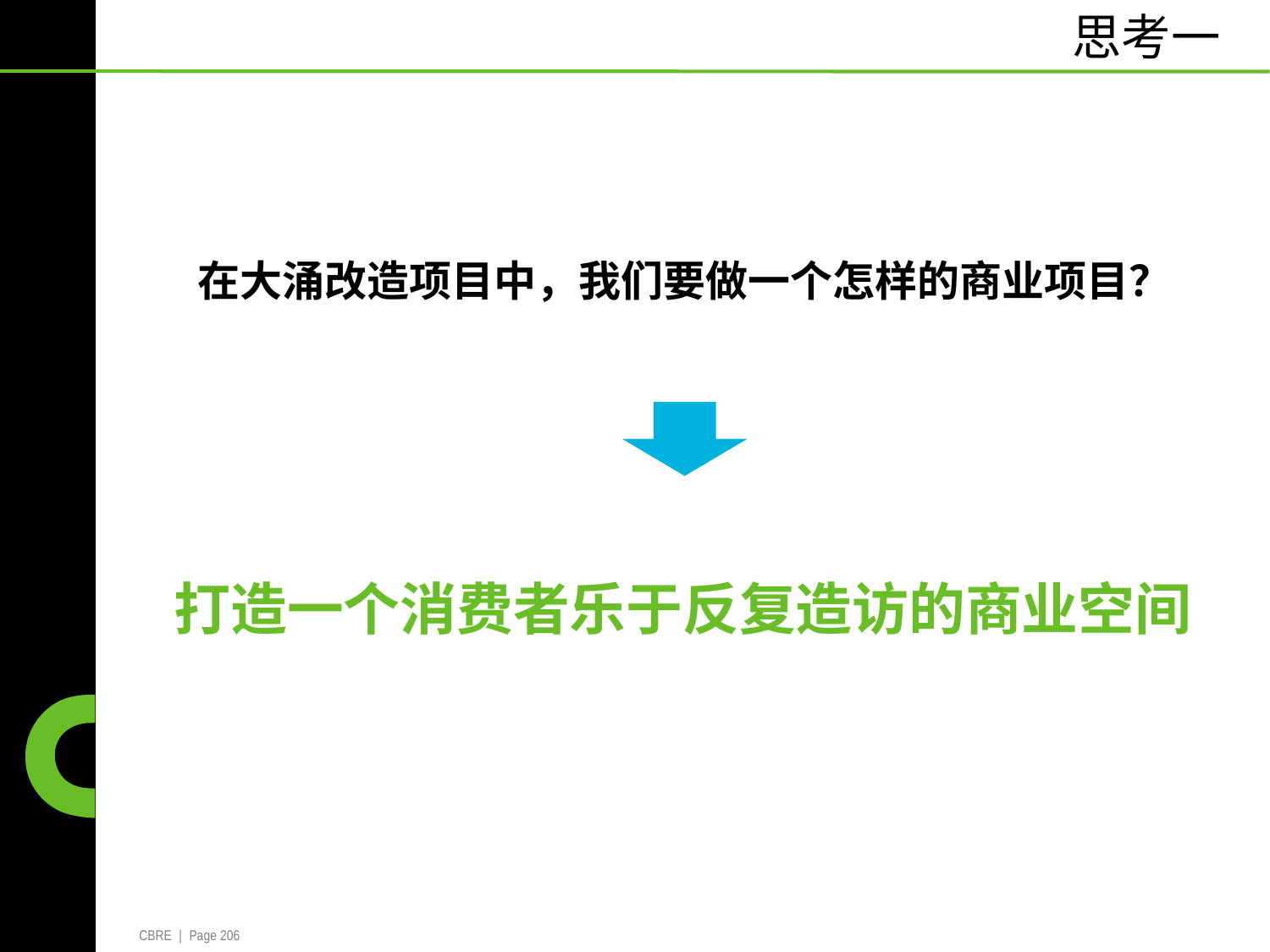

思考一

在大涌改造项目中，我们要做一个怎样的商业项目？

打造一个消费者乐于反复造访的商业空间

CBRE  |  Page 206